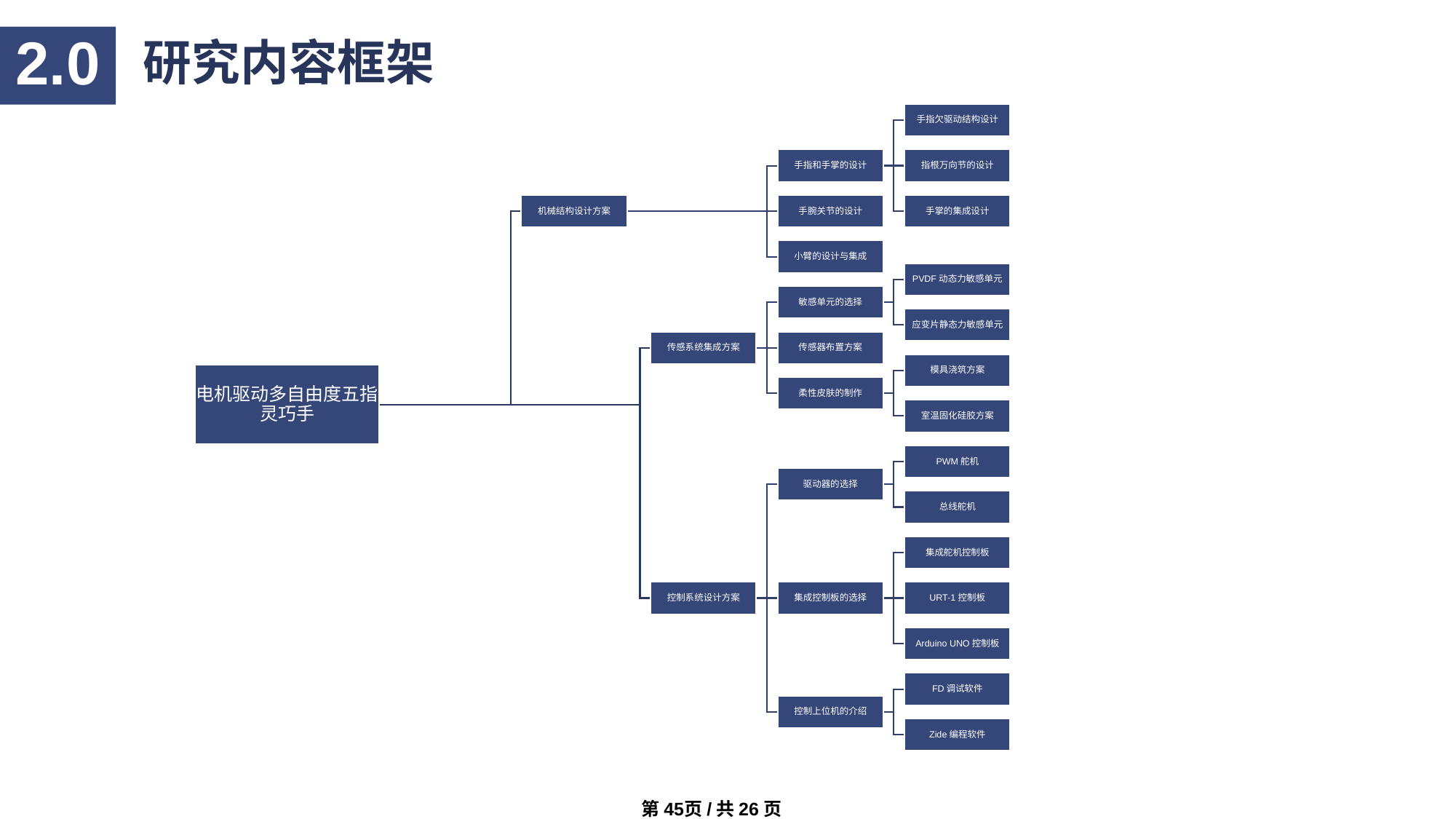

2.0
研究内容框架
电机驱动多自由度五指灵巧手
机械结构设计方案
手指和手掌的设计
手指欠驱动结构设计
指根万向节的设计
手掌的集成设计
手腕关节的设计
小臂的设计与集成
传感系统集成方案
敏感单元的选择
PVDF动态力敏感单元
应变片静态力敏感单元
传感器布置方案
柔性皮肤的制作
模具浇筑方案
室温固化硅胶方案
控制系统设计方案
驱动器的选择
PWM舵机
总线舵机
集成控制板的选择
集成舵机控制板
URT-1控制板
Arduino UNO控制板
控制上位机的介绍
FD调试软件
Zide编程软件
第45页/共26页